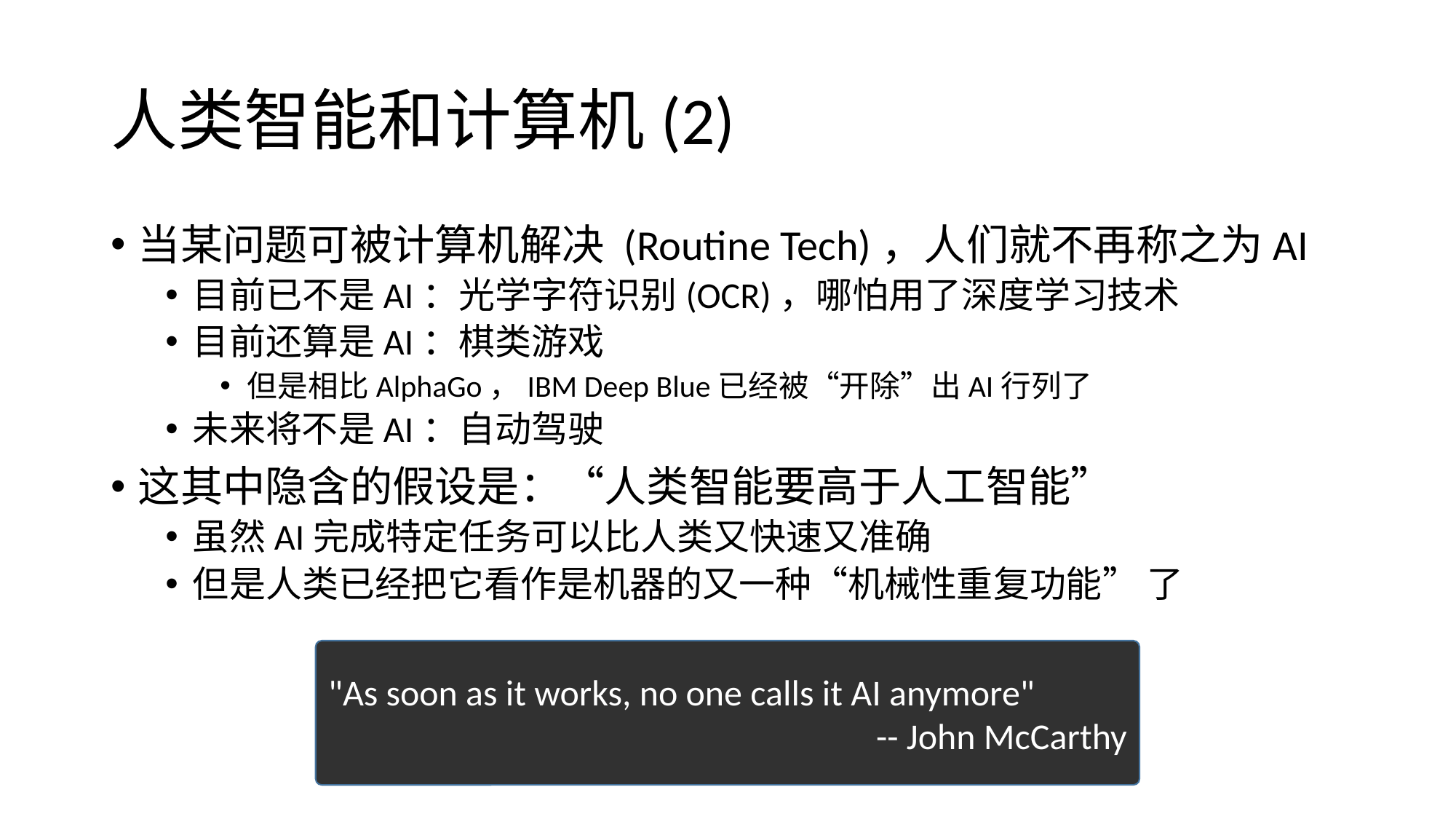

# 人类智能和计算机(2)
当某问题可被计算机解决 (Routine Tech)，人们就不再称之为AI
目前已不是AI：光学字符识别(OCR)，哪怕用了深度学习技术
目前还算是AI：棋类游戏
但是相比AlphaGo，IBM Deep Blue已经被“开除”出AI行列了
未来将不是AI：自动驾驶
这其中隐含的假设是：“人类智能要高于人工智能”
虽然AI完成特定任务可以比人类又快速又准确
但是人类已经把它看作是机器的又一种“机械性重复功能” 了
"As soon as it works, no one calls it AI anymore"
-- John McCarthy